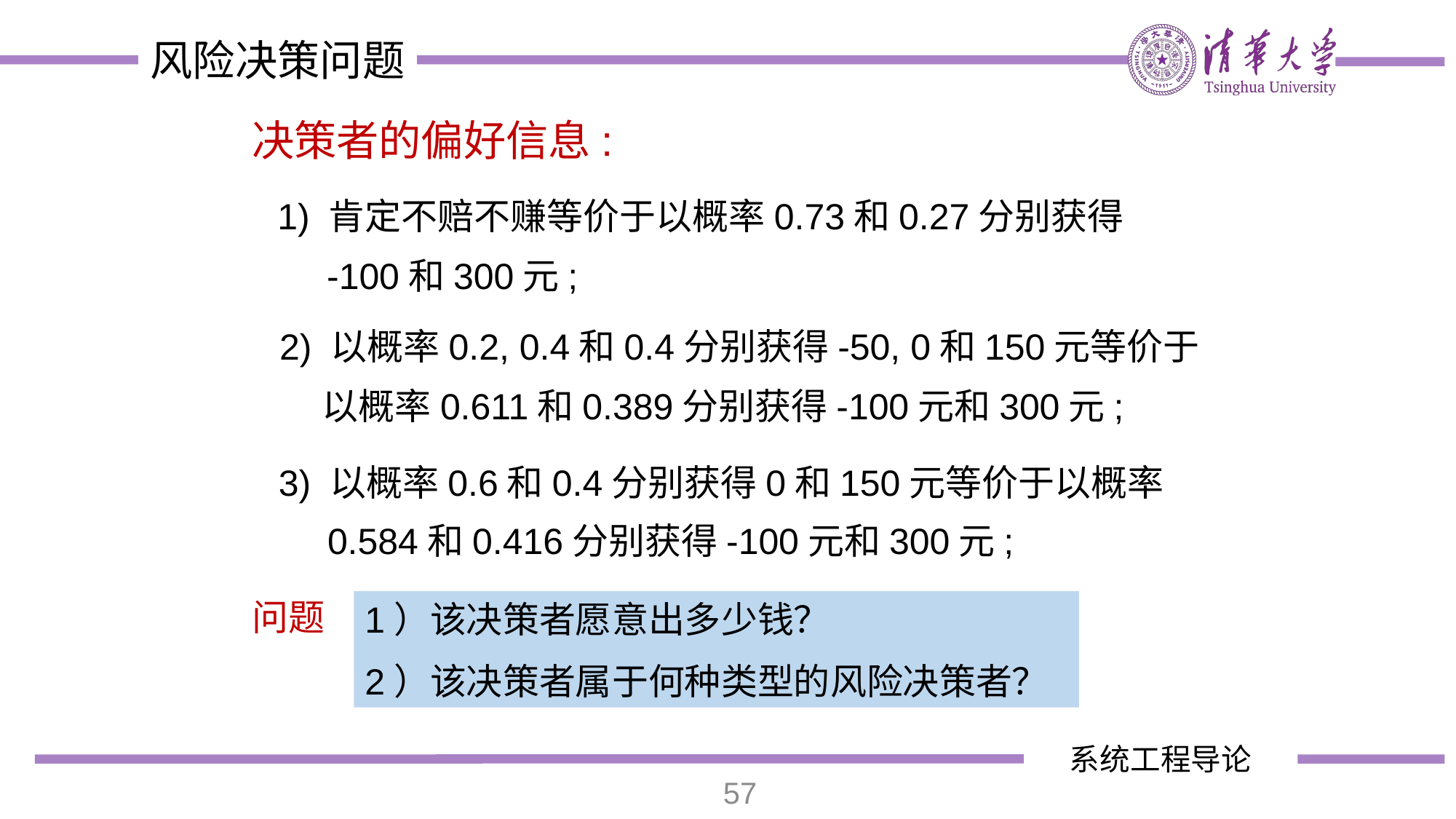

决策者的偏好信息:
1) 肯定不赔不赚等价于以概率0.73和0.27分别获得
-100和300元;
2) 以概率0.2, 0.4和0.4分别获得-50, 0和150元等价于
以概率0.611和0.389分别获得-100元和300元;
3) 以概率0.6和0.4分别获得0和150元等价于以概率
0.584和0.416分别获得-100元和300元;
问题
1）该决策者愿意出多少钱？
2）该决策者属于何种类型的风险决策者？